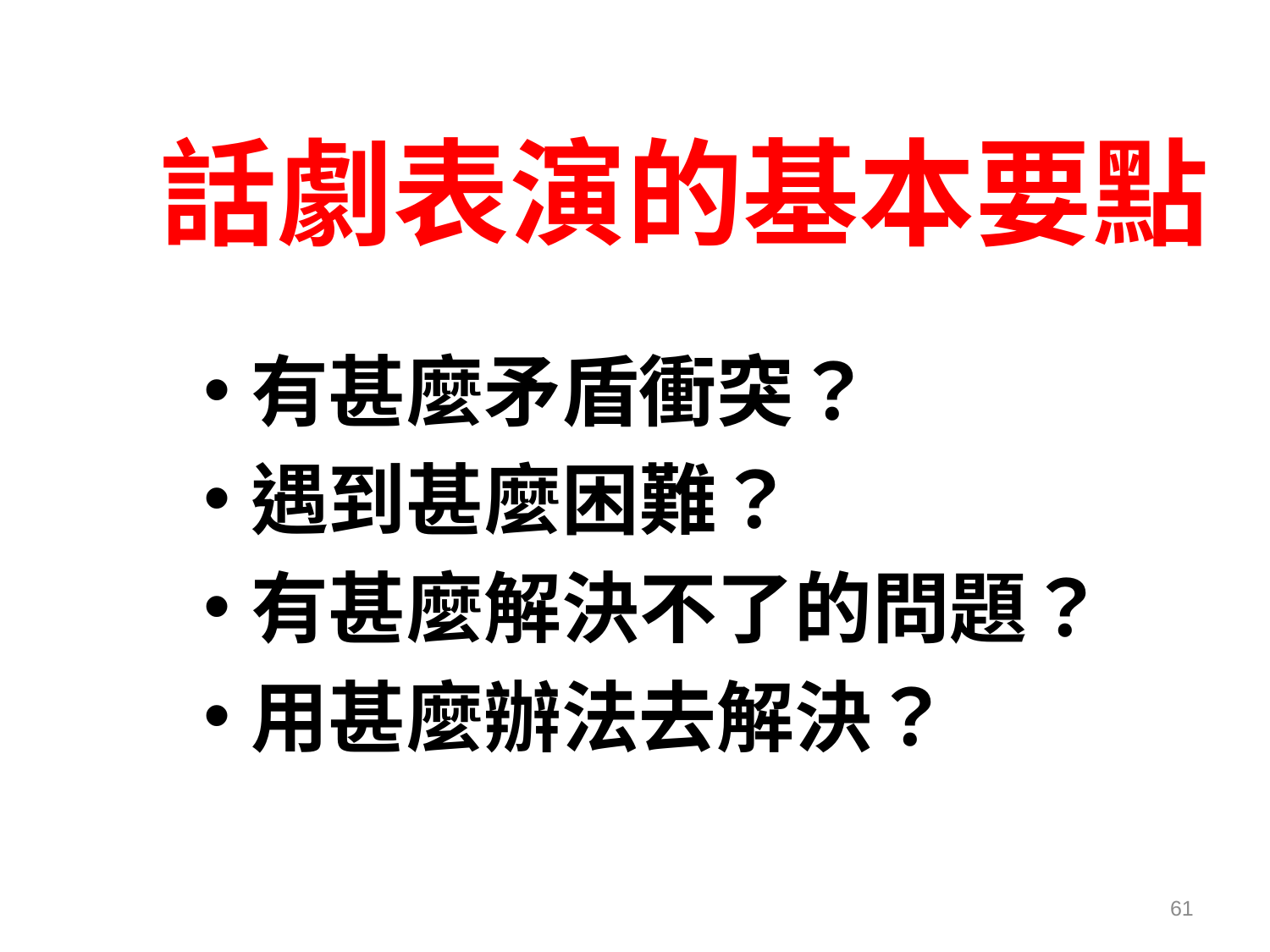

# 話劇表演的基本要點
有甚麼矛盾衝突？
遇到甚麼困難？
有甚麼解決不了的問題？
用甚麼辦法去解決？
61